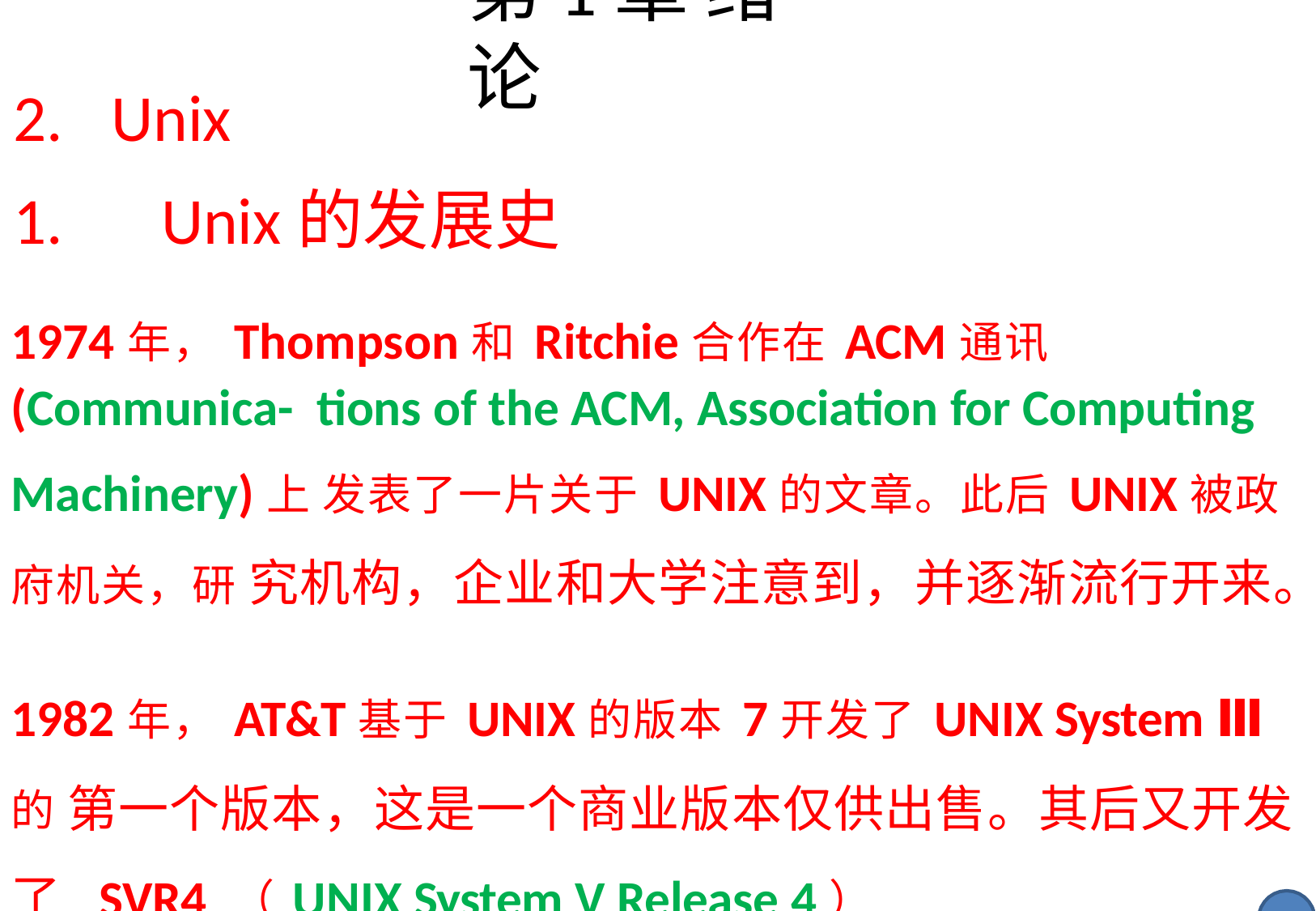

# 第1章 绪论
Unix
Unix的发展史
1974年，Thompson和Ritchie合作在ACM通讯(Communica-  tions of the ACM, Association for Computing Machinery)上 发表了一片关于UNIX的文章。此后UNIX被政府机关，研 究机构，企业和大学注意到，并逐渐流行开来。
1982年，AT&T基于UNIX的版本7开发了UNIX System Ⅲ的 第一个版本，这是一个商业版本仅供出售。其后又开发了  SVR4 （UNIX System V Release 4）
1993年以后，大多数商业UNIX发行商都基于SVR4开发自 己的UNIX变体了。